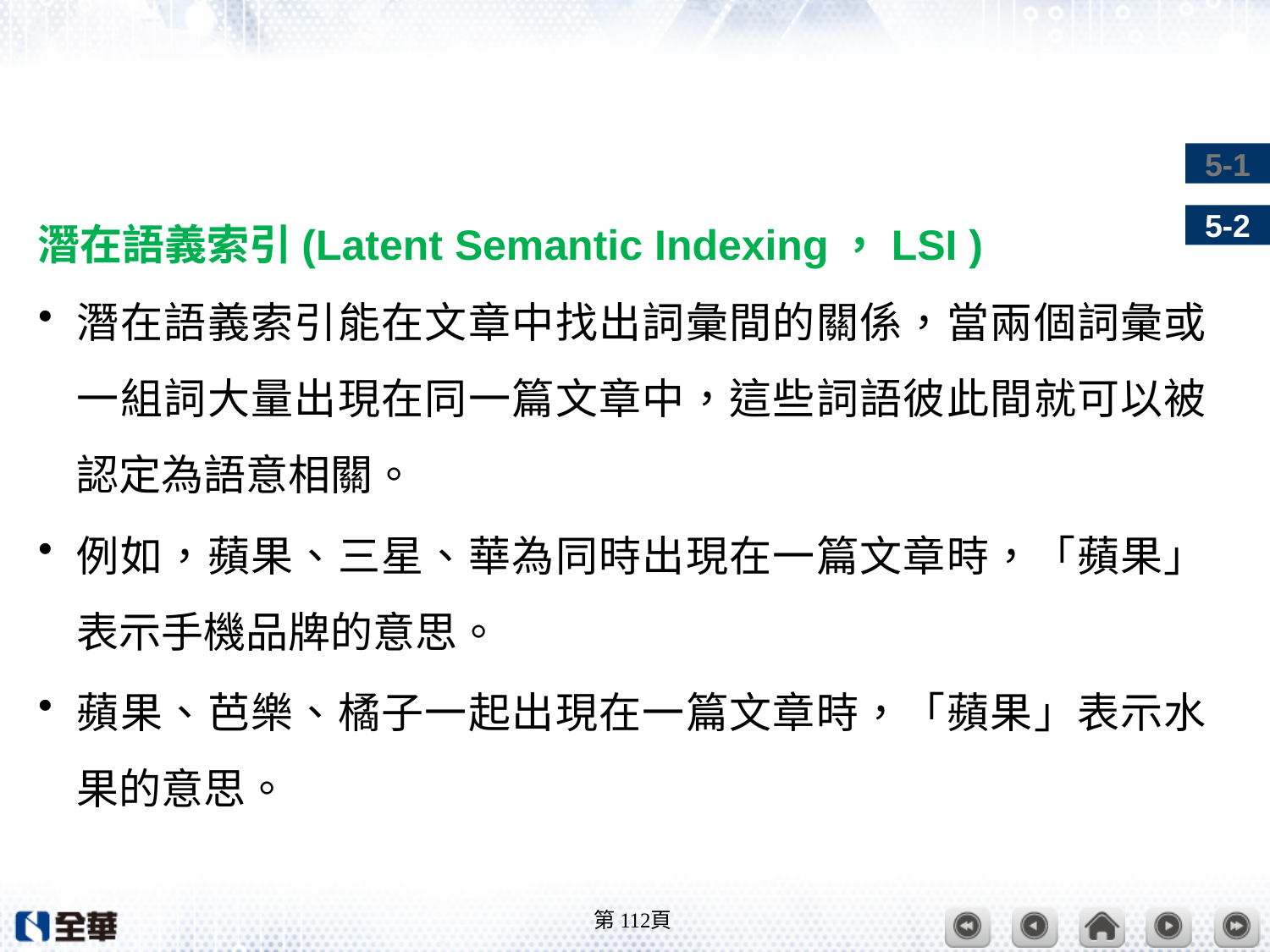

#
潛在語義索引(Latent Semantic Indexing，LSI )
潛在語義索引能在文章中找出詞彙間的關係，當兩個詞彙或一組詞大量出現在同一篇文章中，這些詞語彼此間就可以被認定為語意相關。
例如，蘋果、三星、華為同時出現在一篇文章時，「蘋果」表示手機品牌的意思。
蘋果、芭樂、橘子一起出現在一篇文章時，「蘋果」表示水果的意思。